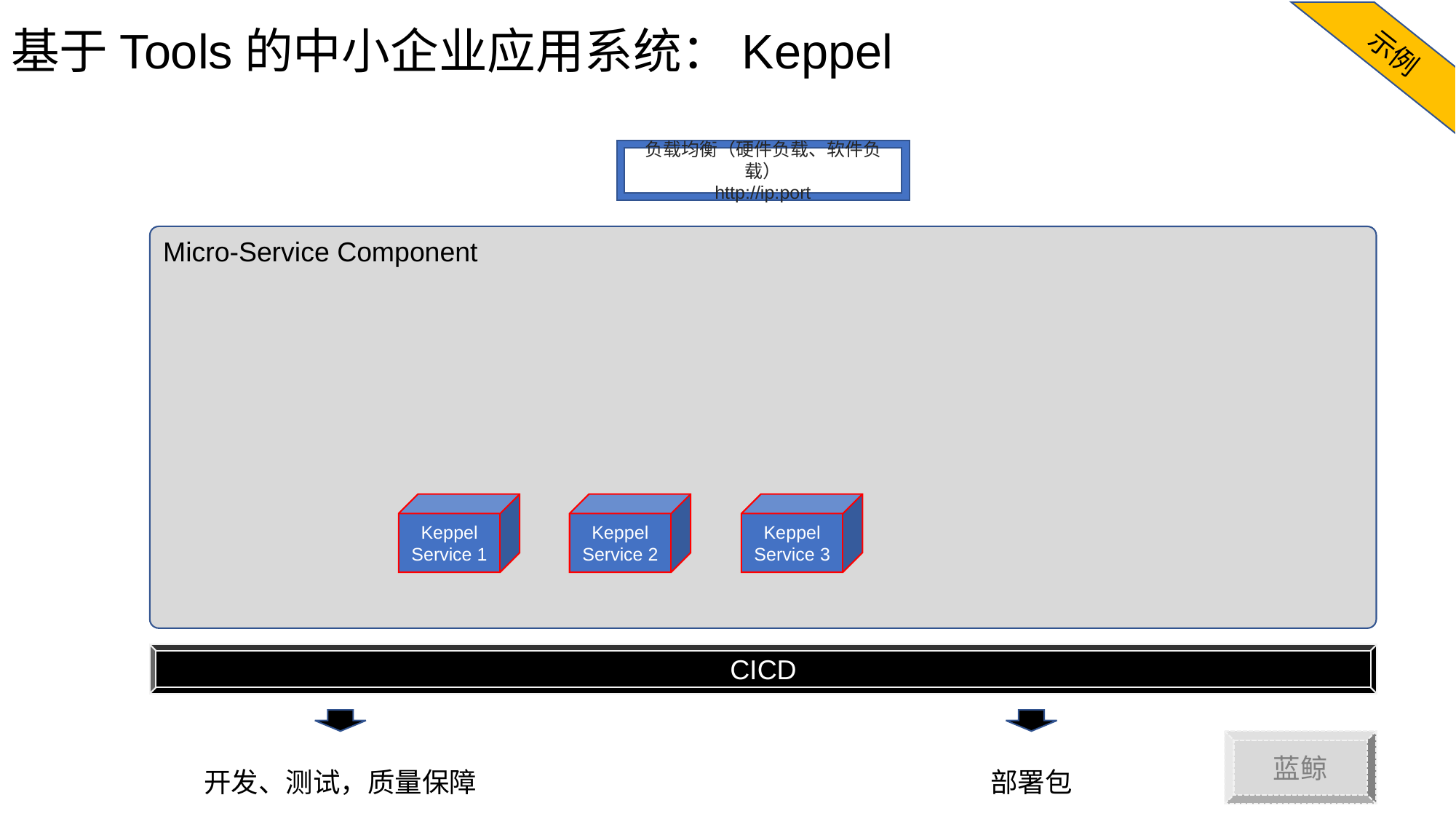

示例
# 基于Tools的中小企业应用系统：Keppel
负载均衡（硬件负载、软件负载）
http://ip:port
Micro-Service Component
Keppel
Service 1
Keppel
Service 2
Keppel
Service 3
CICD

蓝鲸
开发、测试，质量保障
部署包